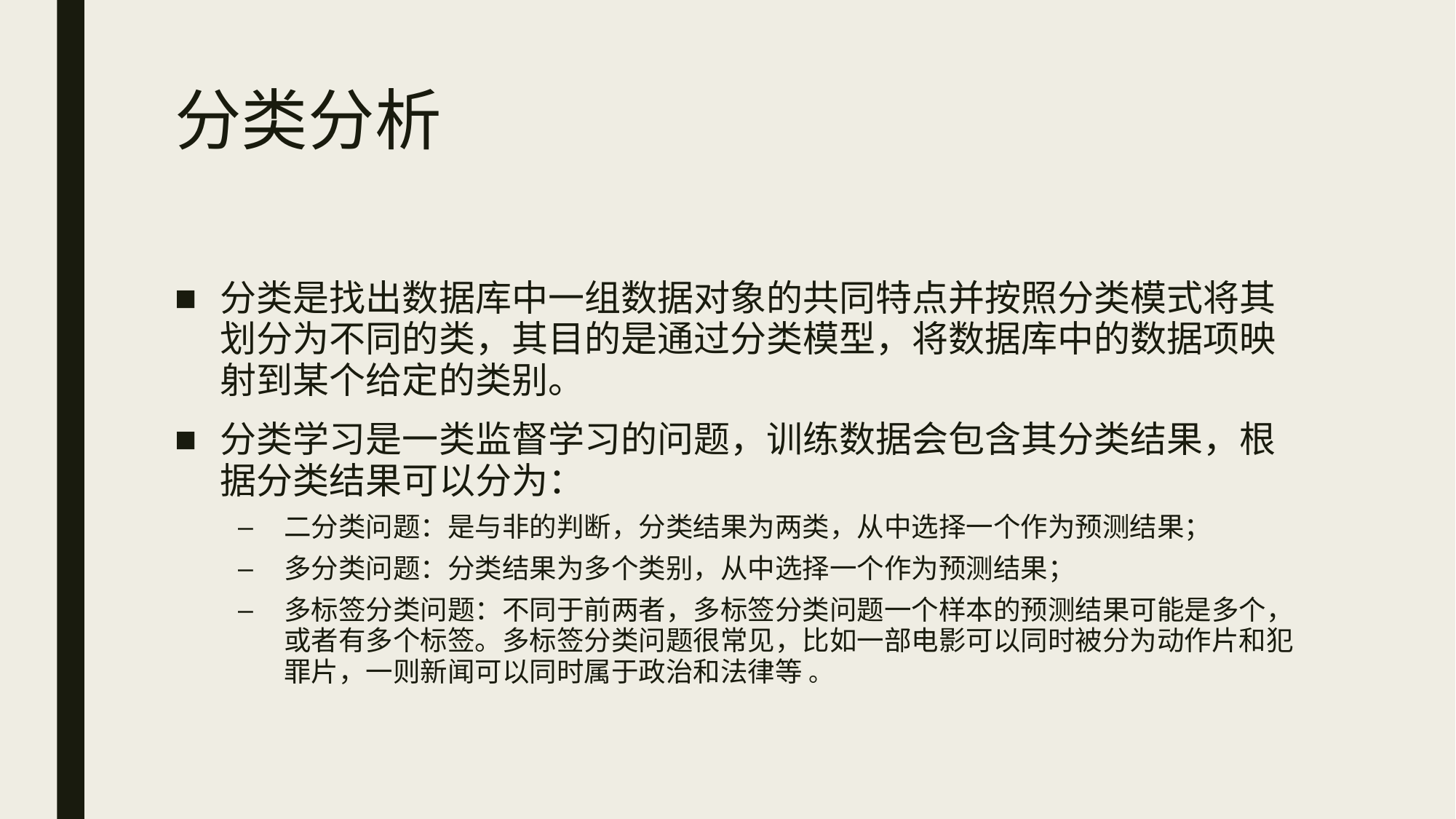

# 分类分析
分类是找出数据库中一组数据对象的共同特点并按照分类模式将其划分为不同的类，其目的是通过分类模型，将数据库中的数据项映射到某个给定的类别。
分类学习是一类监督学习的问题，训练数据会包含其分类结果，根据分类结果可以分为：
二分类问题：是与非的判断，分类结果为两类，从中选择一个作为预测结果；
多分类问题：分类结果为多个类别，从中选择一个作为预测结果；
多标签分类问题：不同于前两者，多标签分类问题一个样本的预测结果可能是多个，或者有多个标签。多标签分类问题很常见，比如一部电影可以同时被分为动作片和犯罪片，一则新闻可以同时属于政治和法律等 。